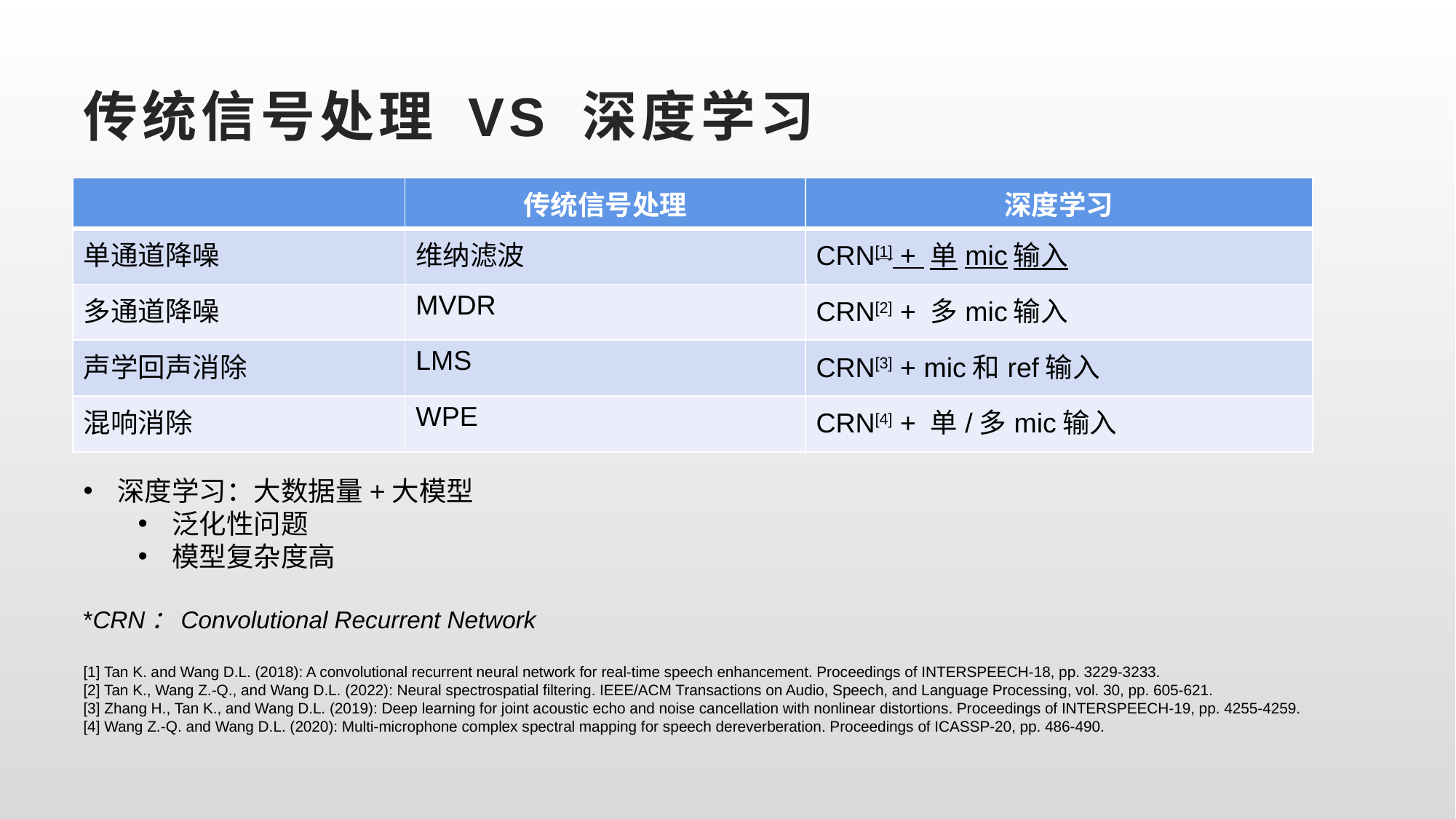

# 传统信号处理 VS 深度学习
|  | 传统信号处理 | 深度学习 |
| --- | --- | --- |
| 单通道降噪 | 维纳滤波 | CRN[1] + 单mic输入 |
| 多通道降噪 | MVDR | CRN[2] + 多mic输入 |
| 声学回声消除 | LMS | CRN[3] + mic和ref输入 |
| 混响消除 | WPE | CRN[4] + 单/多mic输入 |
深度学习：大数据量+大模型
泛化性问题
模型复杂度高

*CRN：Convolutional Recurrent Network

[1] Tan K. and Wang D.L. (2018): A convolutional recurrent neural network for real-time speech enhancement. Proceedings of INTERSPEECH-18, pp. 3229-3233.
[2] Tan K., Wang Z.-Q., and Wang D.L. (2022): Neural spectrospatial filtering. IEEE/ACM Transactions on Audio, Speech, and Language Processing, vol. 30, pp. 605-621.
[3] Zhang H., Tan K., and Wang D.L. (2019): Deep learning for joint acoustic echo and noise cancellation with nonlinear distortions. Proceedings of INTERSPEECH-19, pp. 4255-4259.
[4] Wang Z.-Q. and Wang D.L. (2020): Multi-microphone complex spectral mapping for speech dereverberation. Proceedings of ICASSP-20, pp. 486-490.